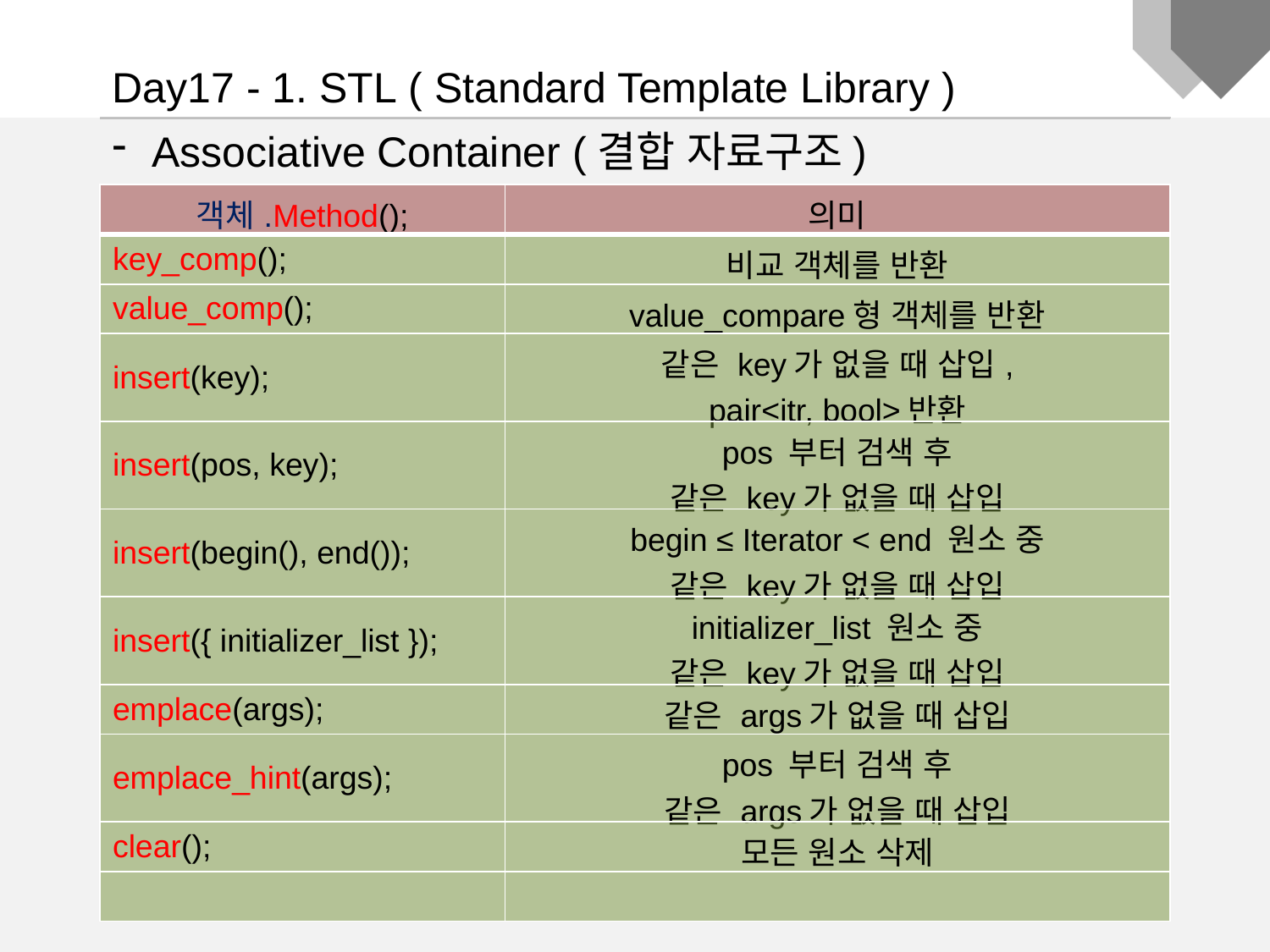

Day17 - 1. STL ( Standard Template Library )
Associative Container (결합 자료구조)
| 객체.Method(); | 의미 |
| --- | --- |
| key\_comp(); | 비교 객체를 반환 |
| value\_comp(); | value\_compare형 객체를 반환 |
| insert(key); | 같은 key가 없을 때 삽입, pair<itr, bool>반환 |
| insert(pos, key); | pos 부터 검색 후 같은 key가 없을 때 삽입 |
| insert(begin(), end()); | begin ≤ Iterator < end 원소 중 같은 key가 없을 때 삽입 |
| insert({ initializer\_list }); | initializer\_list 원소 중 같은 key가 없을 때 삽입 |
| emplace(args); | 같은 args가 없을 때 삽입 |
| emplace\_hint(args); | pos 부터 검색 후 같은 args가 없을 때 삽입 |
| clear(); | 모든 원소 삭제 |
|  |  |